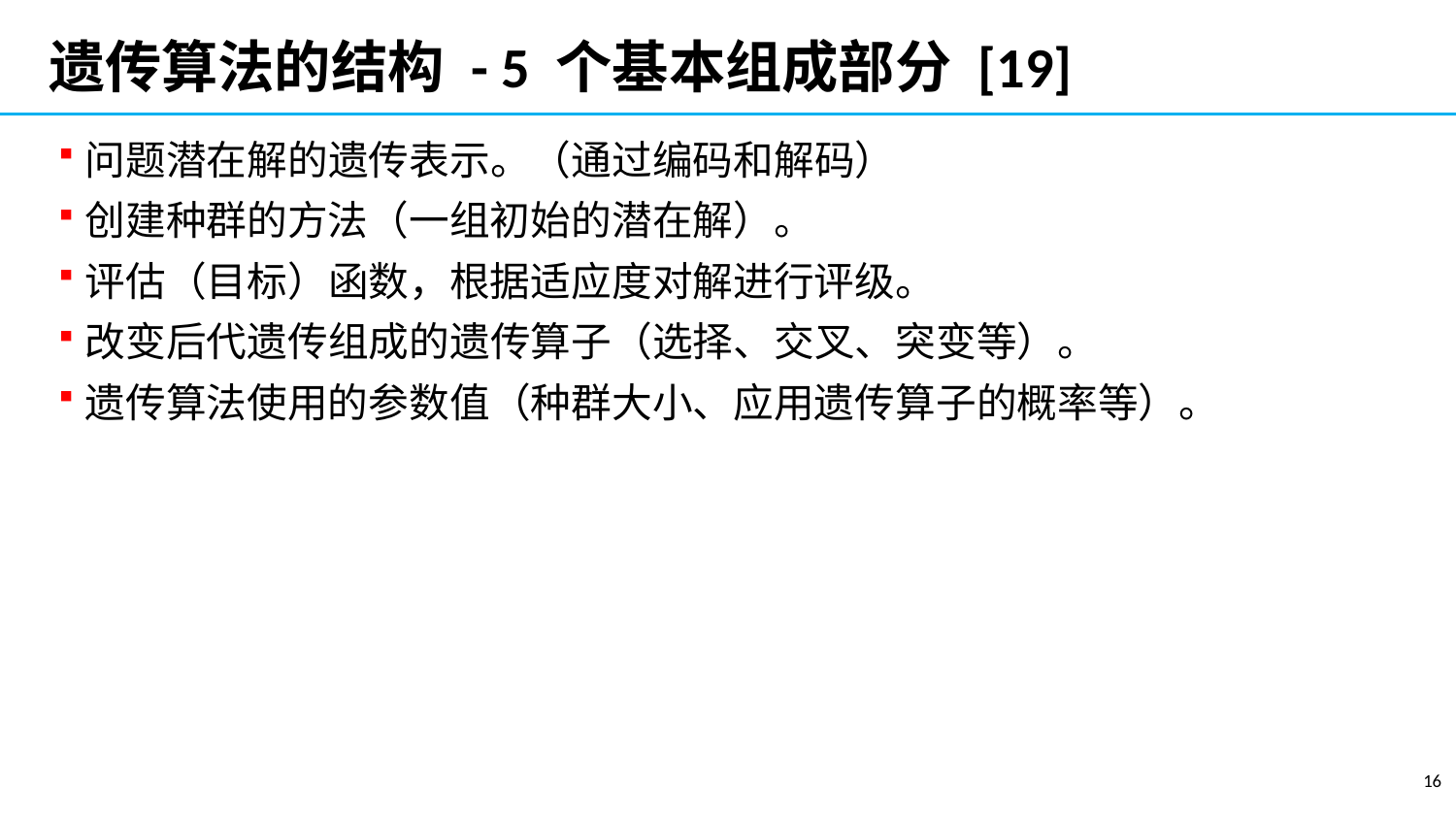

# 遗传算法的结构 - 5 个基本组成部分 [19]

问题潜在解的遗传表示。（通过编码和解码）
创建种群的方法（一组初始的潜在解）。
评估（目标）函数，根据适应度对解进行评级。
改变后代遗传组成的遗传算子（选择、交叉、突变等）。
遗传算法使用的参数值（种群大小、应用遗传算子的概率等）。
16